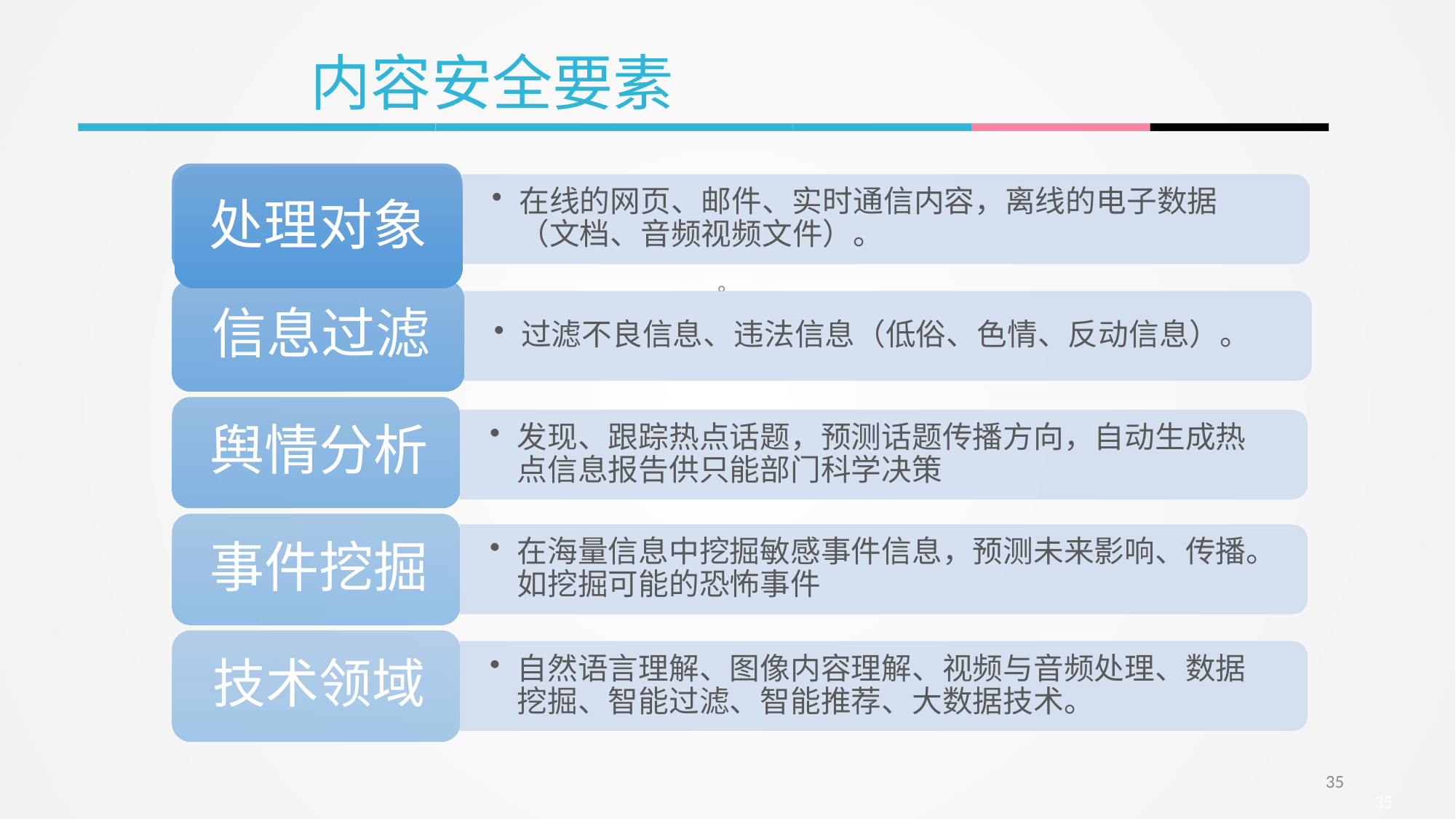

内容安全要素

在线的网页、邮件、实时通信内容，离线的电子数据（文档、音频视频文件）。

过滤不良信息、违法信息（低俗、色情、反动信息）。
信息过滤
发现、跟踪热点话题，预测话题传播方向，自动生成热点信息报告供只能部门科学决策
舆情分析
在海量信息中挖掘敏感事件信息，预测未来影响、传播。如挖掘可能的恐怖事件
事件挖掘
自然语言理解、图像内容理解、视频与音频处理、数据挖掘、智能过滤、智能推荐、大数据技术。
技术领域

处理对象
。

35
35